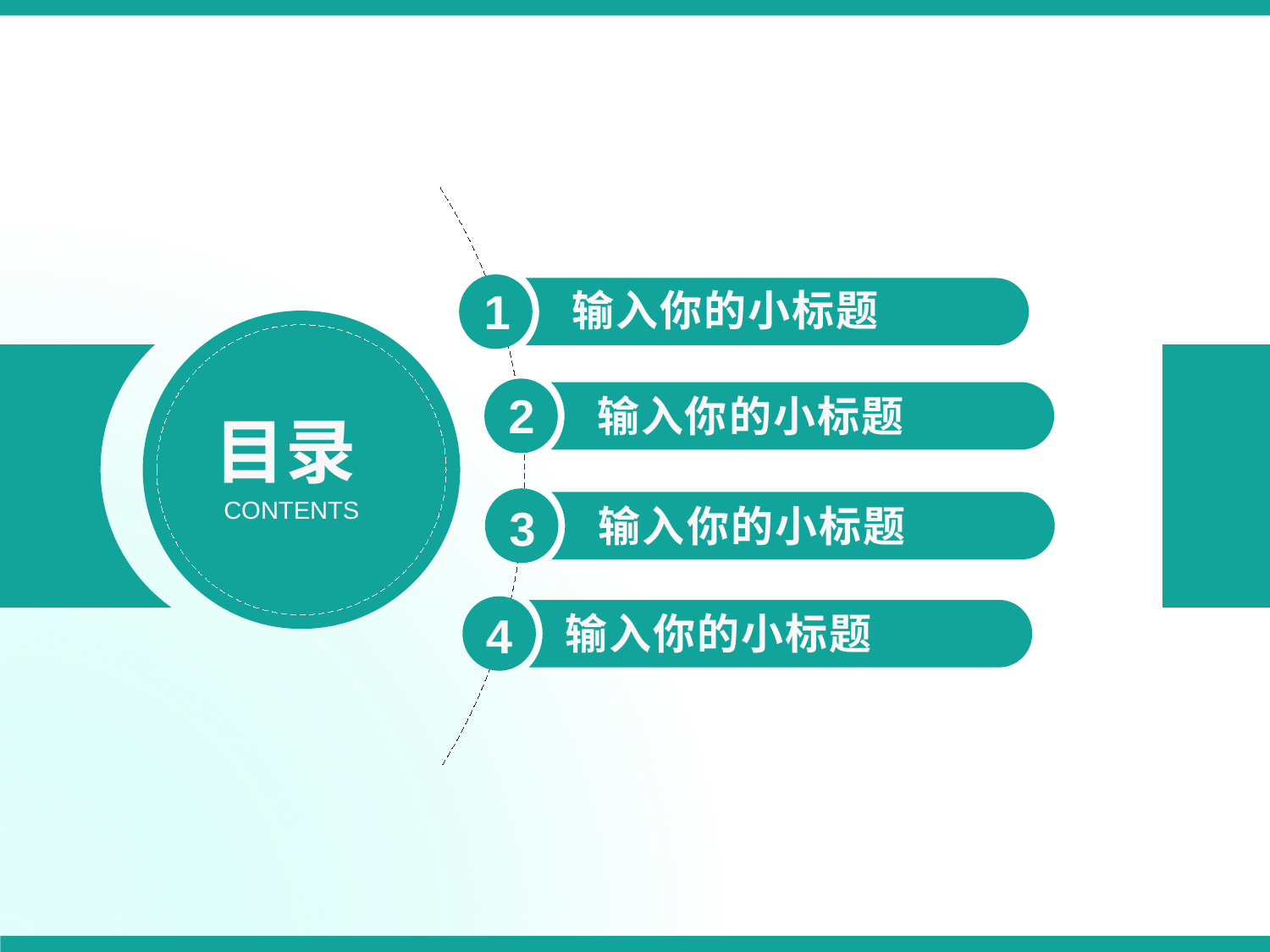

1
输入你的小标题

2

输入你的小标题
目录

CONTENTS

3

输入你的小标题

4

输入你的小标题